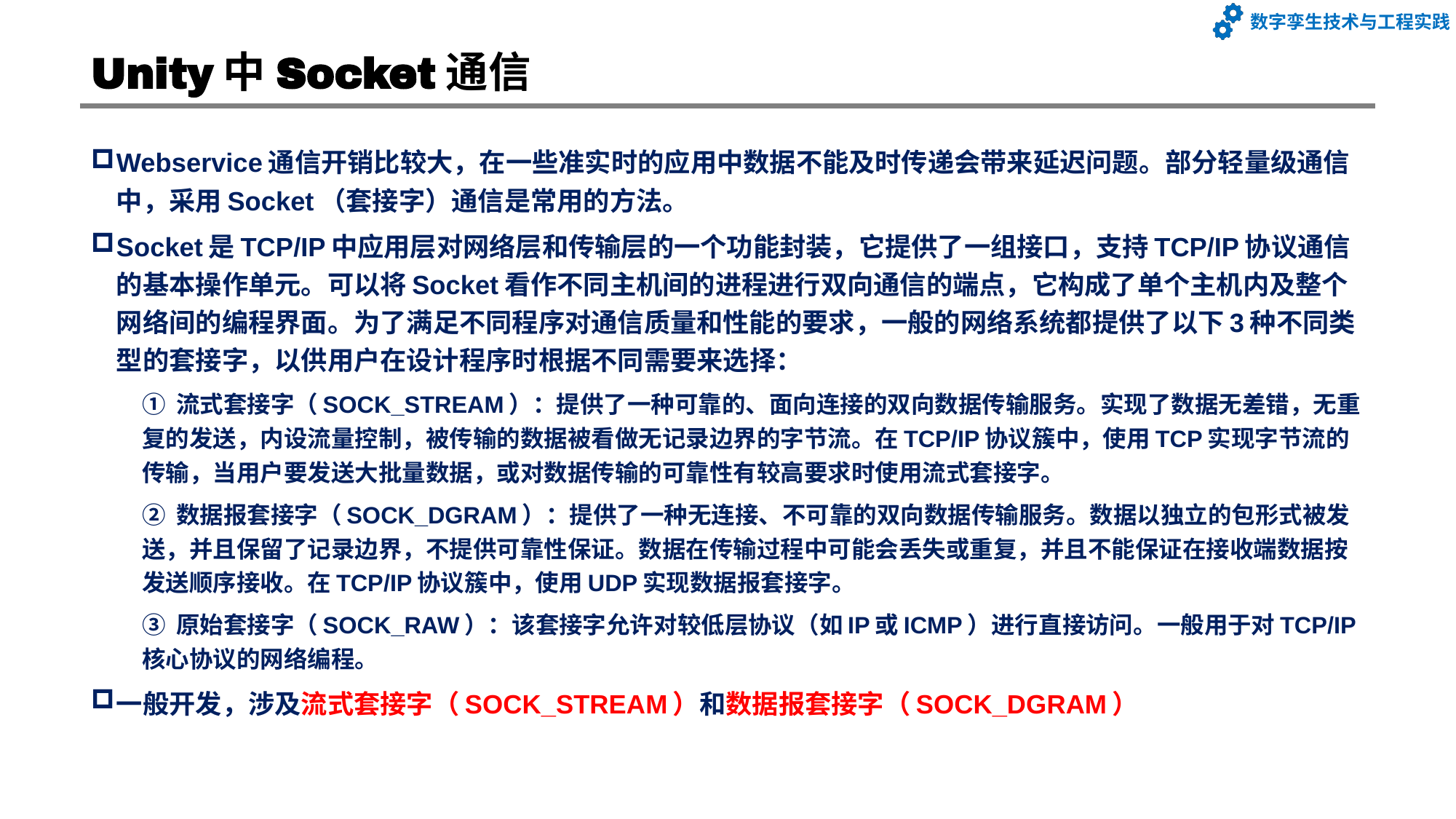

# Unity中Socket通信
Webservice通信开销比较大，在一些准实时的应用中数据不能及时传递会带来延迟问题。部分轻量级通信中，采用Socket（套接字）通信是常用的方法。
Socket是TCP/IP中应用层对网络层和传输层的一个功能封装，它提供了一组接口，支持TCP/IP协议通信的基本操作单元。可以将Socket看作不同主机间的进程进行双向通信的端点，它构成了单个主机内及整个网络间的编程界面。为了满足不同程序对通信质量和性能的要求，一般的网络系统都提供了以下3种不同类型的套接字，以供用户在设计程序时根据不同需要来选择：
① 流式套接字（SOCK_STREAM）：提供了一种可靠的、面向连接的双向数据传输服务。实现了数据无差错，无重复的发送，内设流量控制，被传输的数据被看做无记录边界的字节流。在TCP/IP协议簇中，使用TCP实现字节流的传输，当用户要发送大批量数据，或对数据传输的可靠性有较高要求时使用流式套接字。
② 数据报套接字（SOCK_DGRAM）：提供了一种无连接、不可靠的双向数据传输服务。数据以独立的包形式被发送，并且保留了记录边界，不提供可靠性保证。数据在传输过程中可能会丢失或重复，并且不能保证在接收端数据按发送顺序接收。在TCP/IP协议簇中，使用UDP实现数据报套接字。
③ 原始套接字（SOCK_RAW）：该套接字允许对较低层协议（如IP或ICMP）进行直接访问。一般用于对TCP/IP核心协议的网络编程。
一般开发，涉及流式套接字（SOCK_STREAM）和数据报套接字（SOCK_DGRAM）